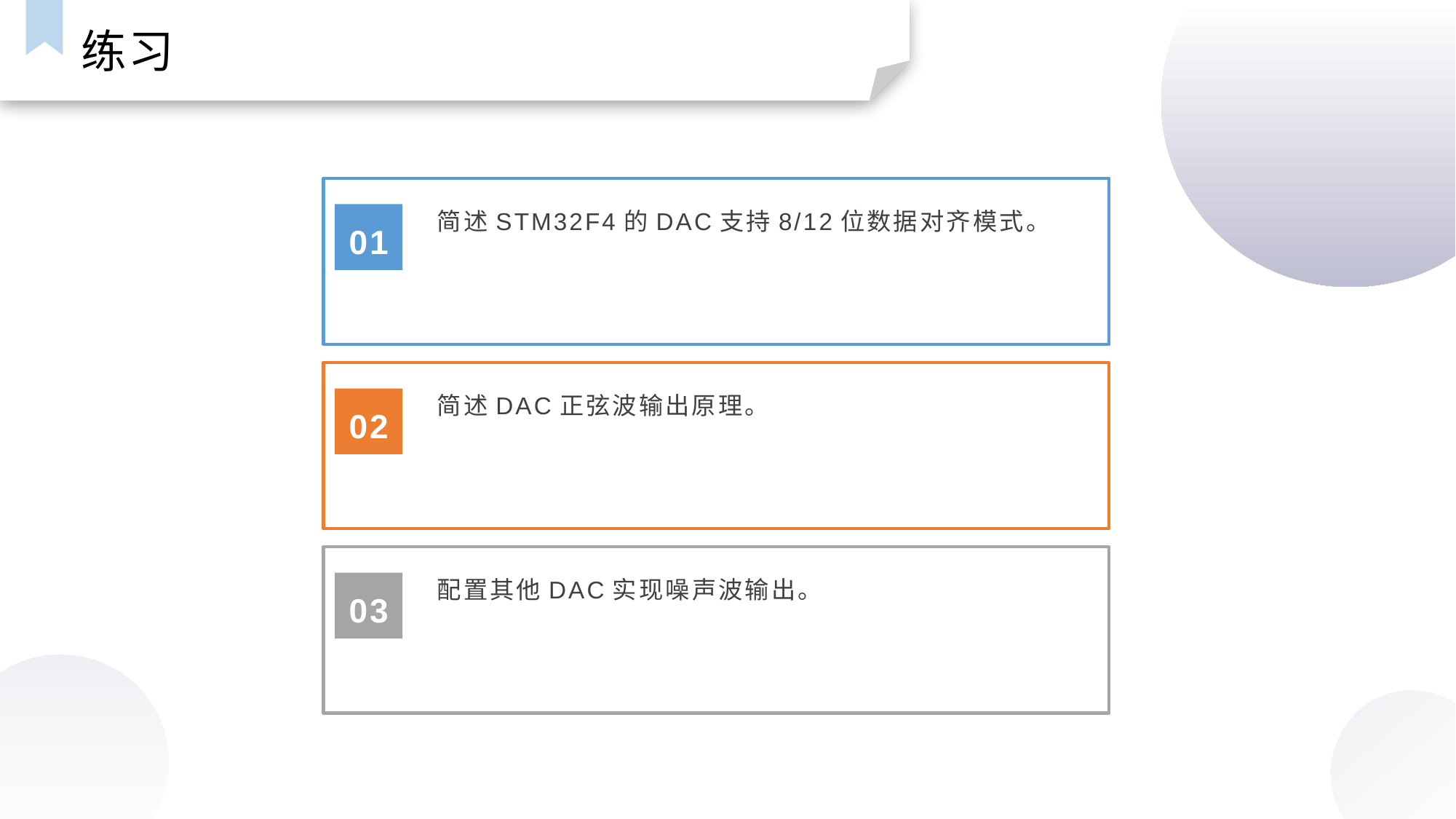

练习

简述STM32F4的DAC支持8/12位数据对齐模式。

01

简述DAC正弦波输出原理。

02

配置其他DAC实现噪声波输出。

03